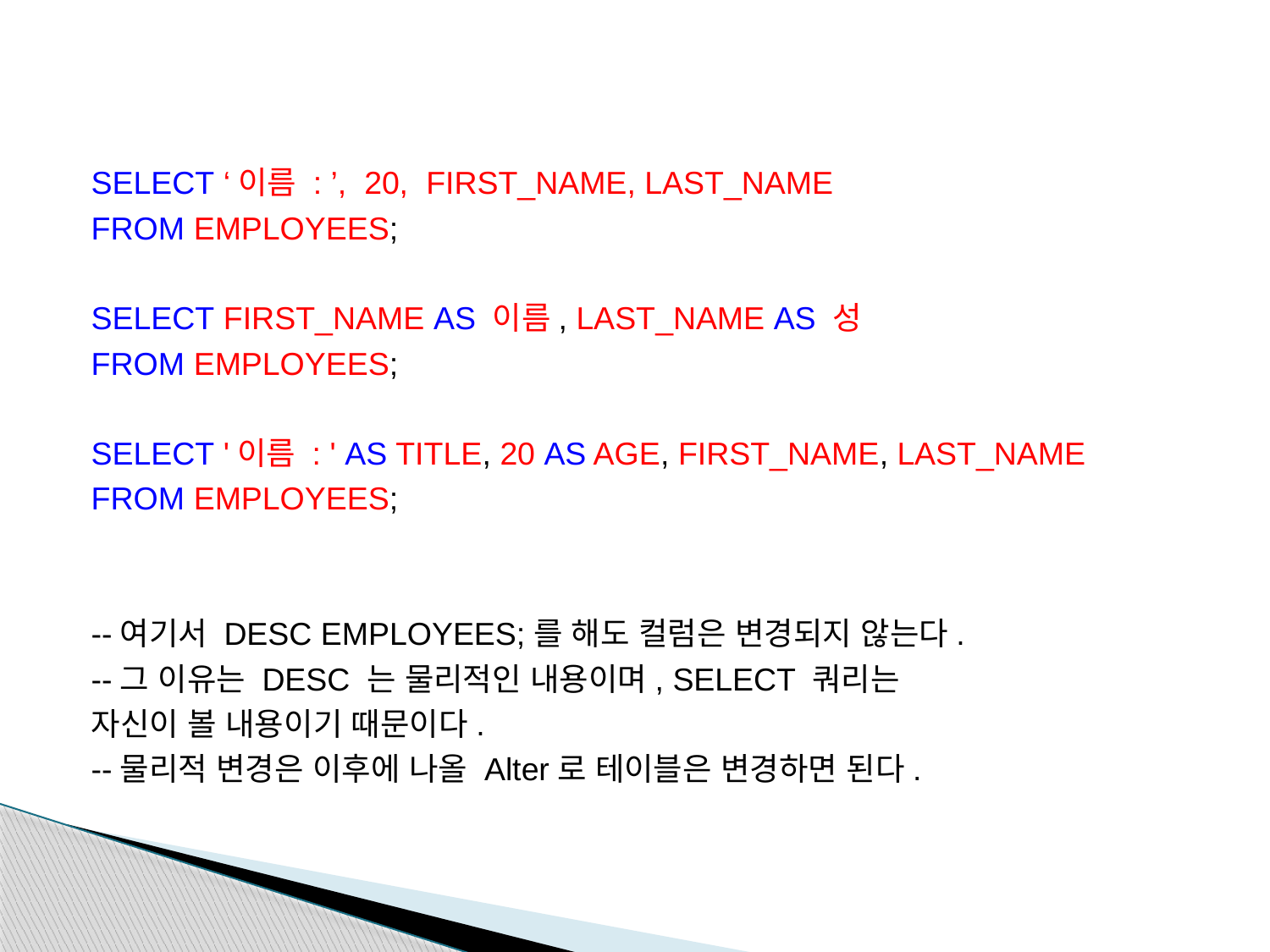

SELECT ‘이름 : ’,  20,  FIRST_NAME, LAST_NAME
FROM EMPLOYEES;

SELECT FIRST_NAME AS 이름, LAST_NAME AS 성
FROM EMPLOYEES;

SELECT '이름 : ' AS TITLE, 20 AS AGE, FIRST_NAME, LAST_NAME
FROM EMPLOYEES;

--여기서 DESC EMPLOYEES;를 해도 컬럼은 변경되지 않는다.
--그 이유는 DESC 는 물리적인 내용이며, SELECT 쿼리는
자신이 볼 내용이기 때문이다.
--물리적 변경은 이후에 나올 Alter로 테이블은 변경하면 된다.